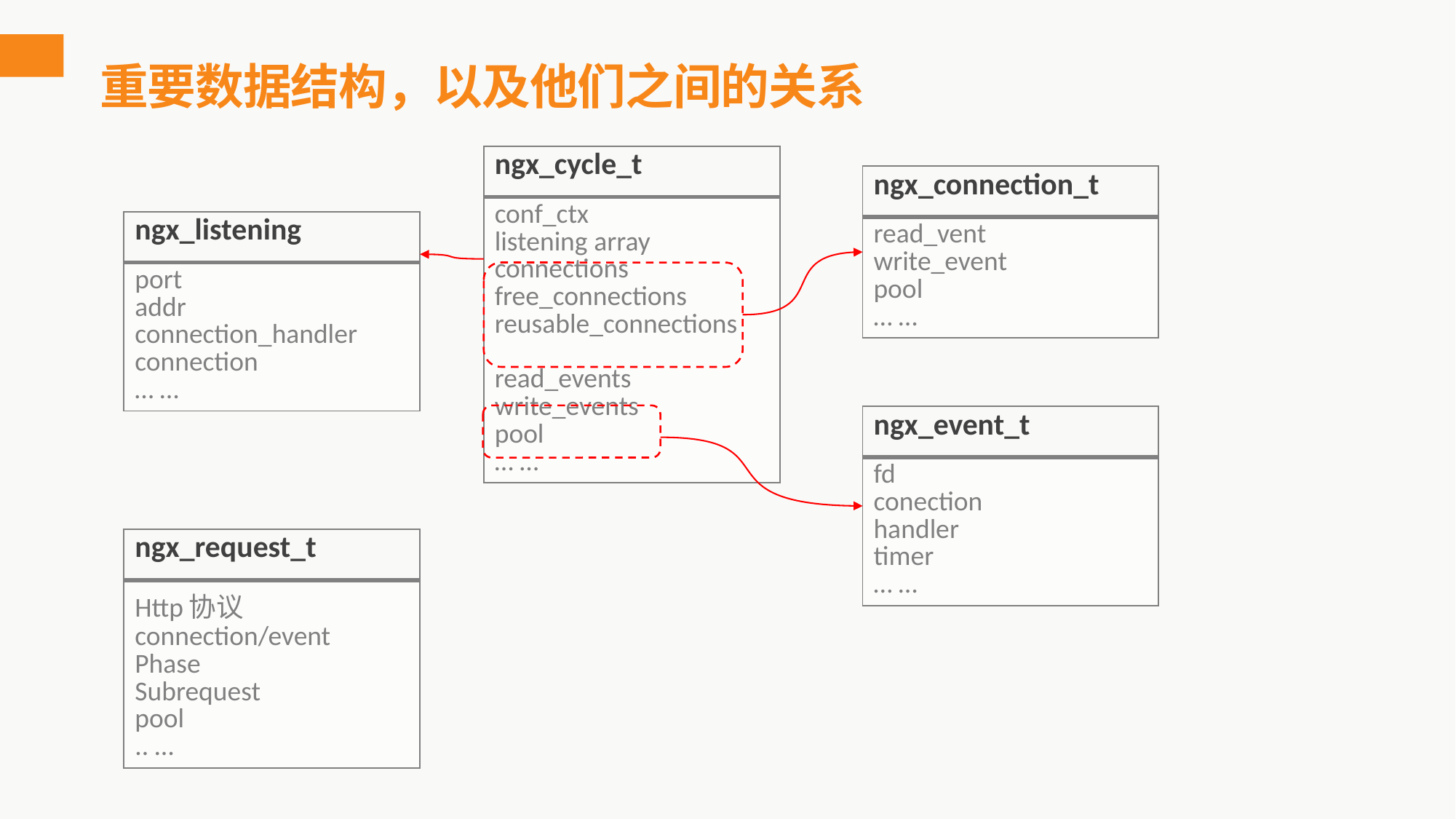

# 重要数据结构，以及他们之间的关系
| ngx\_cycle\_t |
| --- |
| conf\_ctx listening array connections free\_connections reusable\_connections read\_events write\_events pool … … |
| ngx\_connection\_t |
| --- |
| read\_vent write\_event pool … … |
| ngx\_listening |
| --- |
| port addr connection\_handler connection … … |

| ngx\_event\_t |
| --- |
| fd conection handler timer … … |
| ngx\_request\_t |
| --- |
| Http协议 connection/event Phase Subrequest pool .. … |